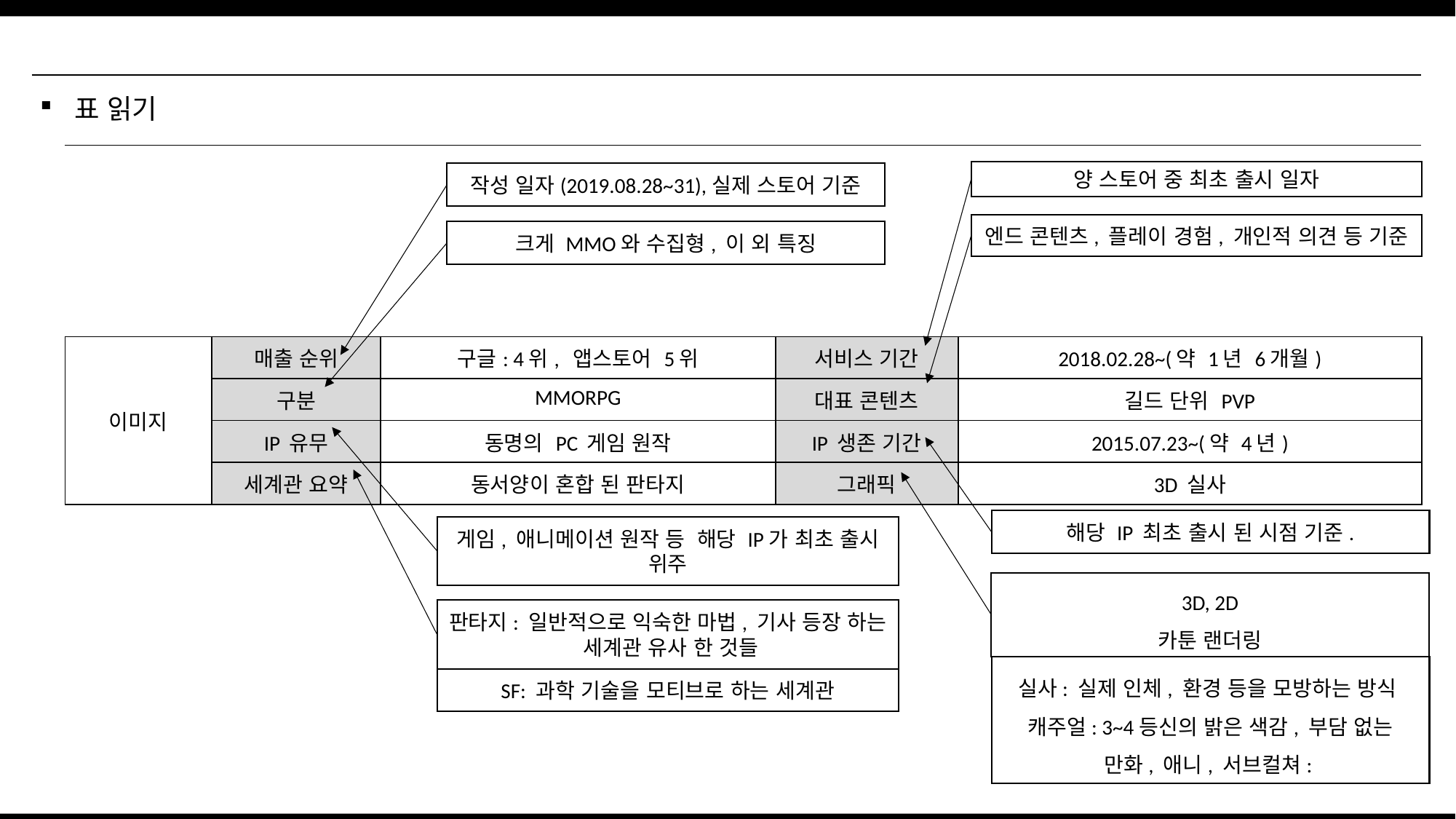

이 페이지가 필요 없도록 할 수 있는 방법은 없을까?  IP생존 기간과 유무는 모호하다.
# 표 읽기
양 스토어 중 최초 출시 일자
작성 일자(2019.08.28~31),실제 스토어 기준
엔드 콘텐츠, 플레이 경험, 개인적 의견 등 기준
크게 MMO와 수집형, 이 외 특징

| 이미지 | 매출 순위 | 구글: 4위, 앱스토어 5위 | 서비스 기간 | 2018.02.28~(약 1년 6개월) |
| --- | --- | --- | --- | --- |
|  | 구분 | MMORPG | 대표 콘텐츠 | 길드 단위 PVP |
|  | IP 유무 | 동명의 PC 게임 원작 | IP 생존 기간 | 2015.07.23~(약 4년) |
|  | 세계관 요약 | 동서양이 혼합 된 판타지 | 그래픽 | 3D 실사 |

해당 IP 최초 출시 된 시점 기준.
게임, 애니메이션 원작 등  해당 IP가 최초 출시 위주
3D, 2D
카툰 랜더링
판타지: 일반적으로 익숙한 마법, 기사 등장 하는  세계관 유사 한 것들
실사: 실제 인체, 환경 등을 모방하는 방식
캐주얼: 3~4등신의 밝은 색감, 부담 없는
만화, 애니, 서브컬쳐:
SF: 과학 기술을 모티브로 하는 세계관